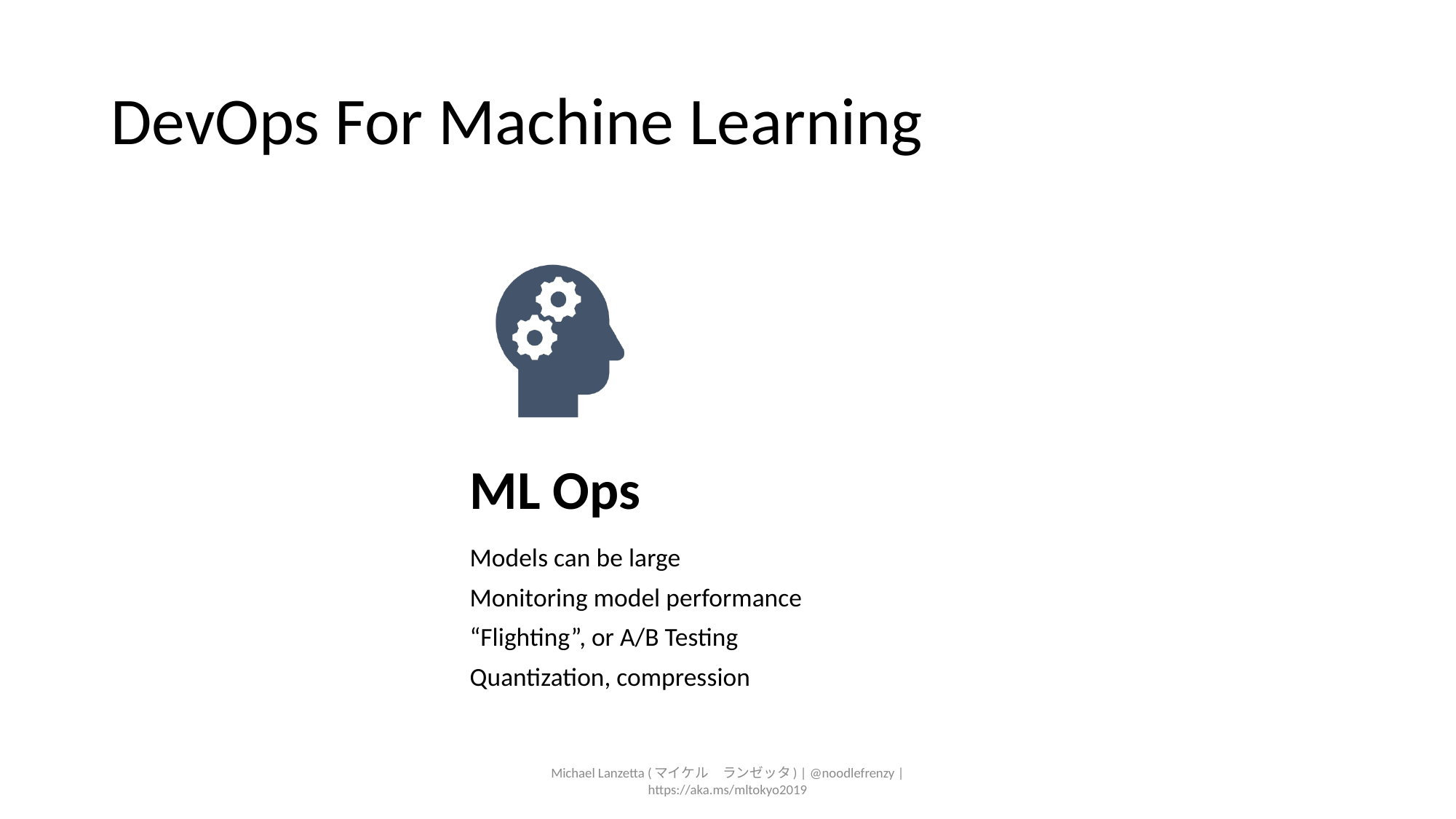

# DevOps For Machine Learning
ML Ops
Models can be large
Monitoring model performance
“Flighting”, or A/B Testing
Quantization, compression
Michael Lanzetta (マイケル　ランゼッタ) | @noodlefrenzy | https://aka.ms/mltokyo2019